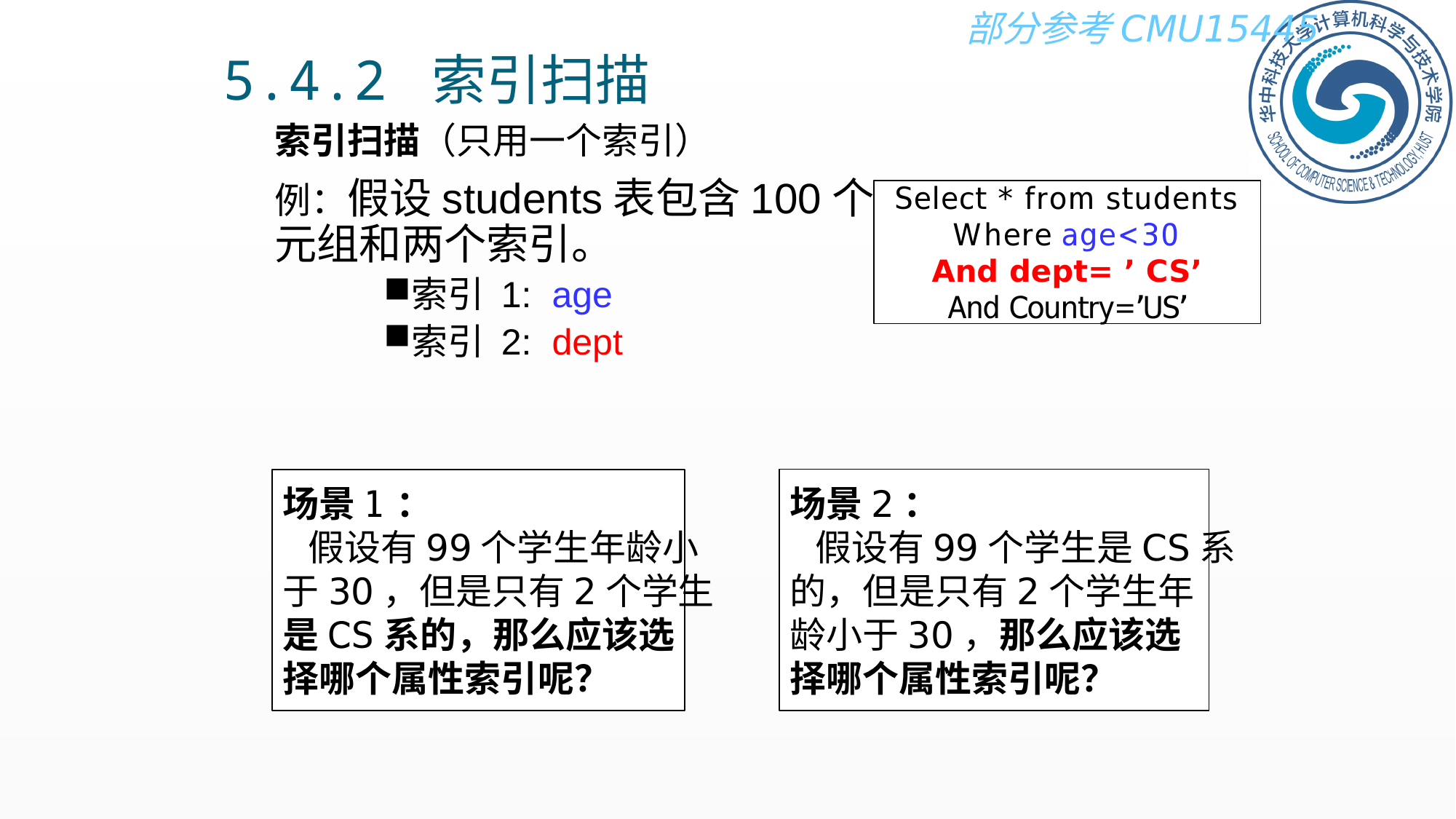

5.4.2 索引扫描

索引扫描（只用一个索引）
例：假设students表包含100个元组和两个索引。
索引 1:  age
索引 2:  dept
Select * from students
Where age<30
And dept= ’ CS’
And Country=’US’
场景2：
  假设有99个学生是CS系
的，但是只有2个学生年
龄小于30，那么应该选
择哪个属性索引呢？
场景1：
  假设有99个学生年龄小
于30，但是只有2个学生
是CS系的，那么应该选
择哪个属性索引呢？
160